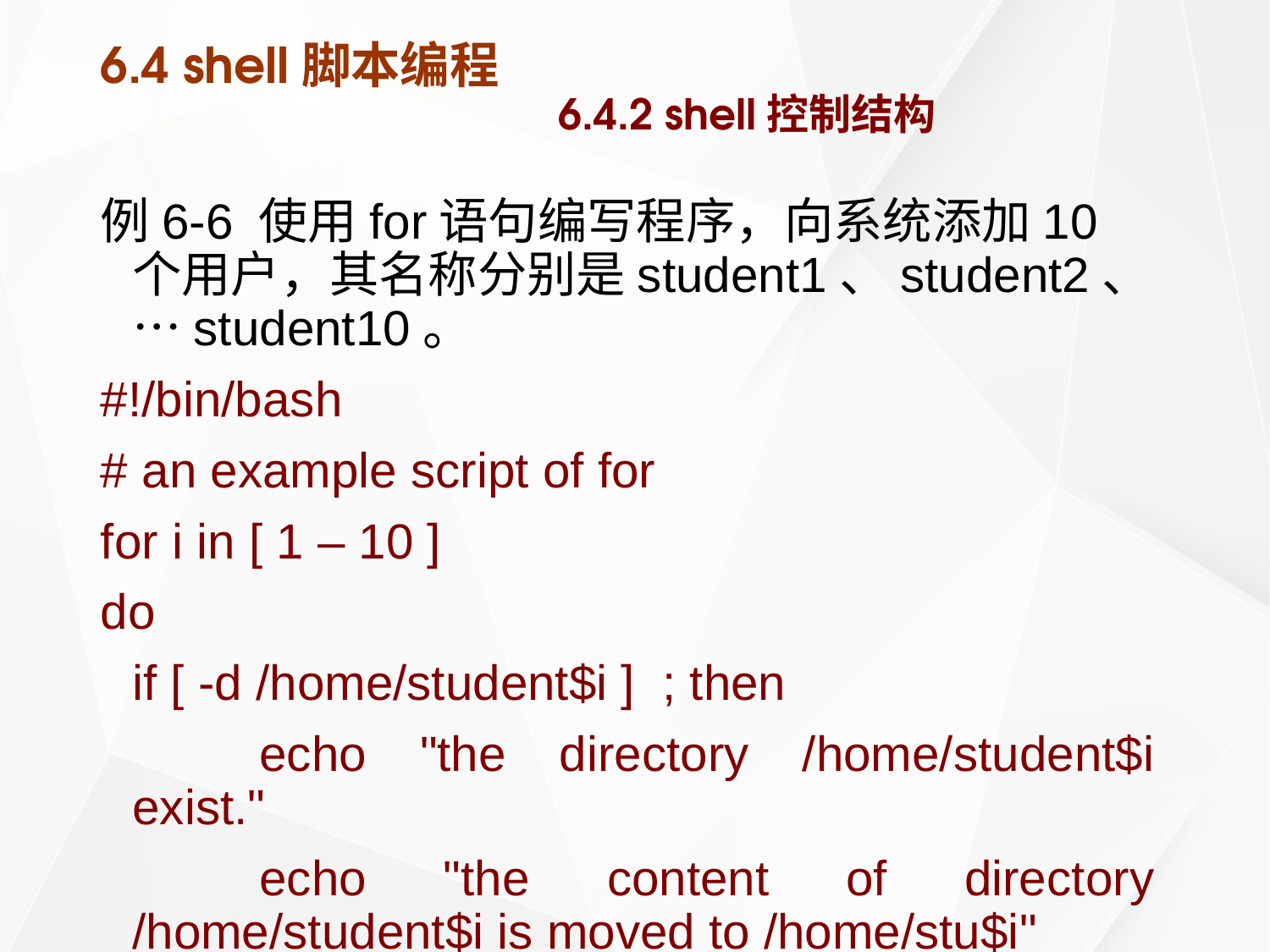

# 6.4 shell脚本编程 6.4.2 shell控制结构
例6-6 使用for语句编写程序，向系统添加10个用户，其名称分别是student1、student2、…student10。
#!/bin/bash
# an example script of for
for i in [ 1 – 10 ]
do
	if [ -d /home/student$i ]  ; then
		echo "the directory /home/student$i exist."
		echo "the content of directory /home/student$i is moved to /home/stu$i"
		mv student$i stu$i